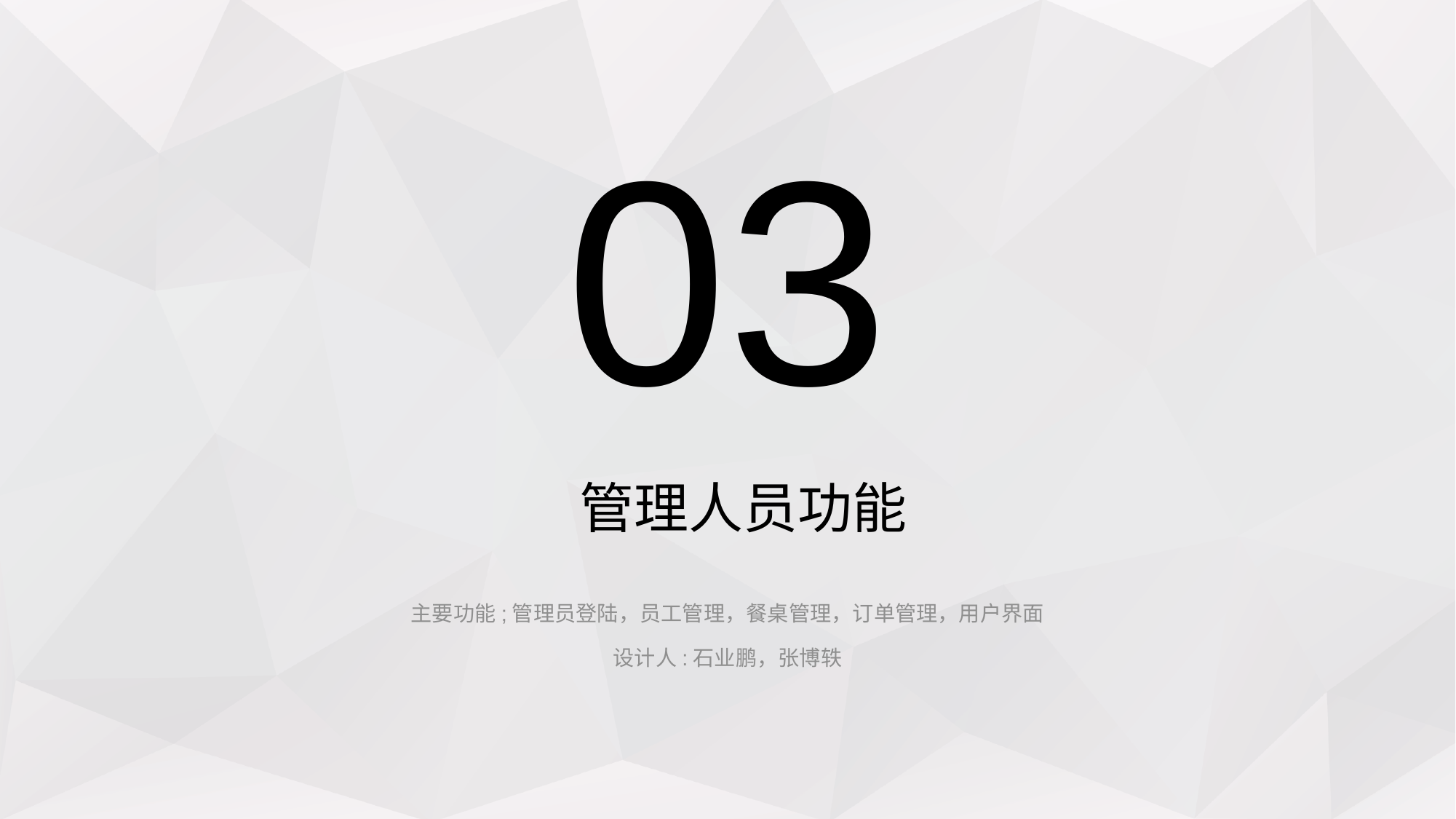

03
管理人员功能
主要功能;管理员登陆，员工管理，餐桌管理，订单管理，用户界面
设计人:石业鹏，张博轶